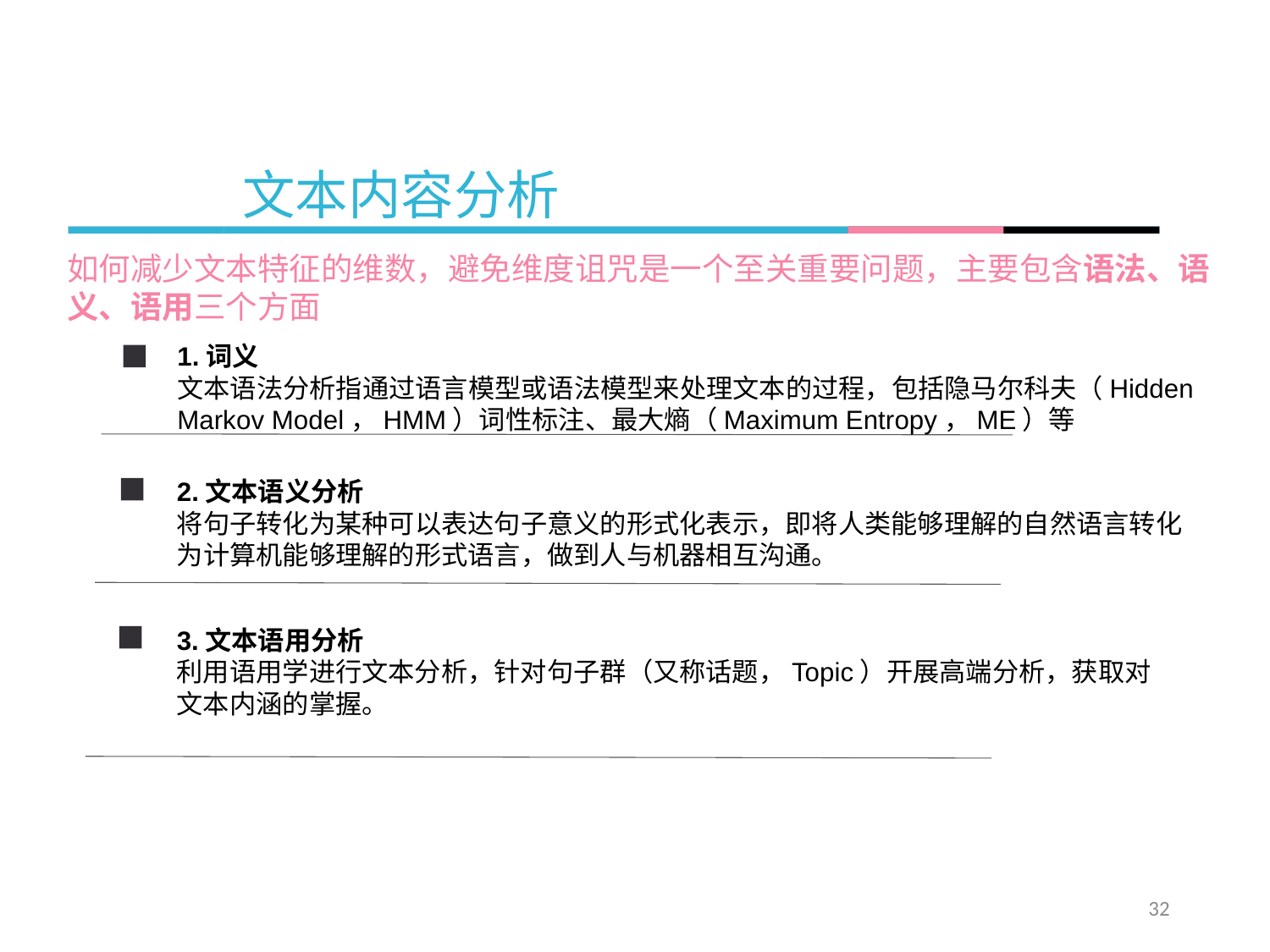

文本内容分析

如何减少文本特征的维数，避免维度诅咒是一个至关重要问题，主要包含语法、语义、语用三个方面
1.词义
文本语法分析指通过语言模型或语法模型来处理文本的过程，包括隐马尔科夫（Hidden Markov Model，HMM）词性标注、最大熵（Maximum Entropy，ME）等

2.文本语义分析
将句子转化为某种可以表达句子意义的形式化表示，即将人类能够理解的自然语言转化为计算机能够理解的形式语言，做到人与机器相互沟通。

3.文本语用分析
利用语用学进行文本分析，针对句子群（又称话题，Topic）开展高端分析，获取对文本内涵的掌握。

32